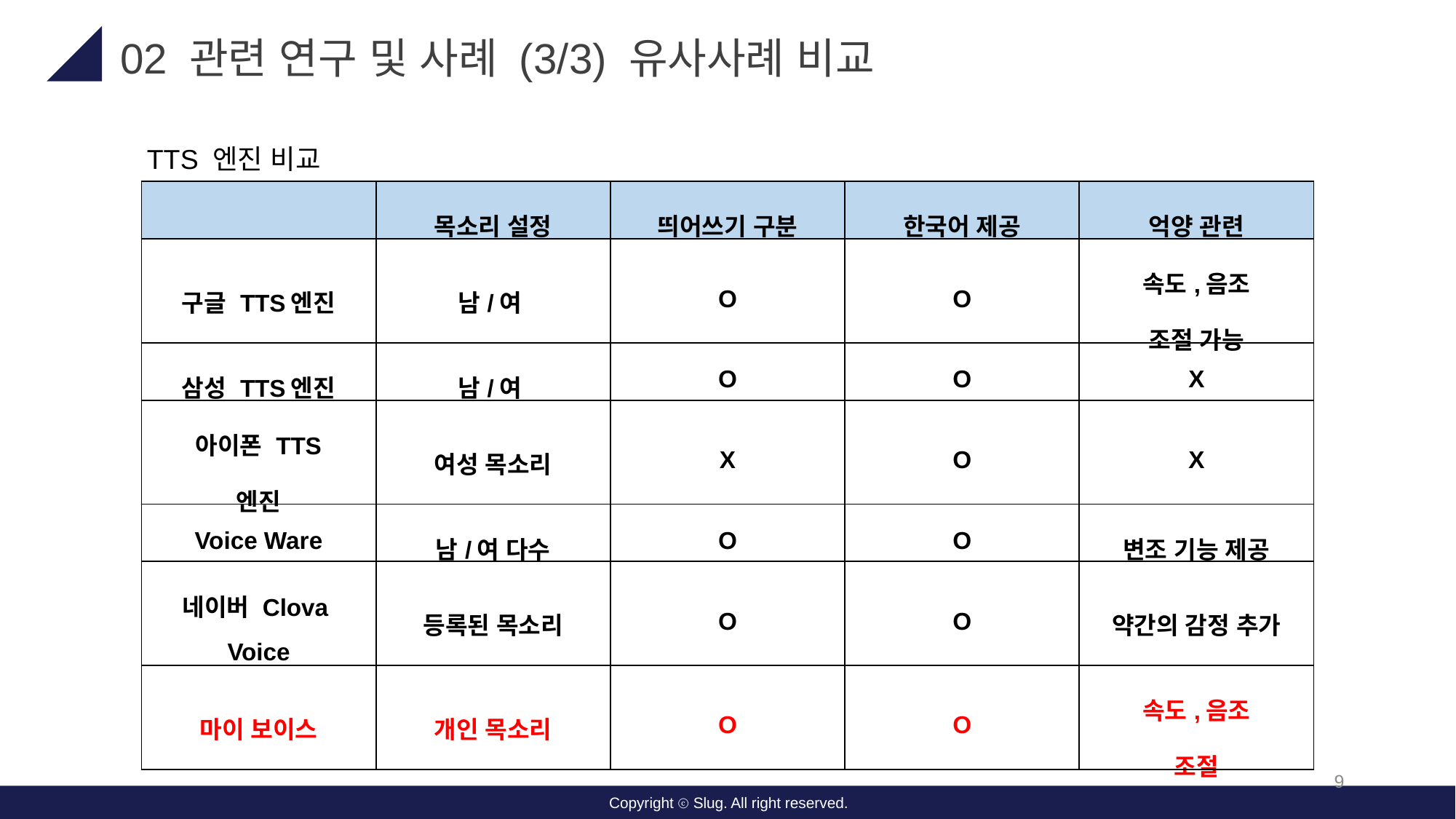

02 관련 연구 및 사례 (3/3) 유사사례 비교

TTS 엔진 비교
|  | 목소리 설정 | 띄어쓰기 구분 | 한국어 제공 | 억양 관련 |
| --- | --- | --- | --- | --- |
| 구글 TTS엔진 | 남/여 | O | O | 속도,음조 조절 가능 |
| 삼성 TTS엔진 | 남/여 | O | O | X |
| 아이폰 TTS 엔진 | 여성 목소리 | X | O | X |
| Voice Ware | 남/여 다수 | O | O | 변조 기능 제공 |
| 네이버 Clova Voice | 등록된 목소리 | O | O | 약간의 감정 추가 |
| 마이 보이스 | 개인 목소리 | O | O | 속도,음조 조절 |
9

Copyright ⓒ Slug. All right reserved.